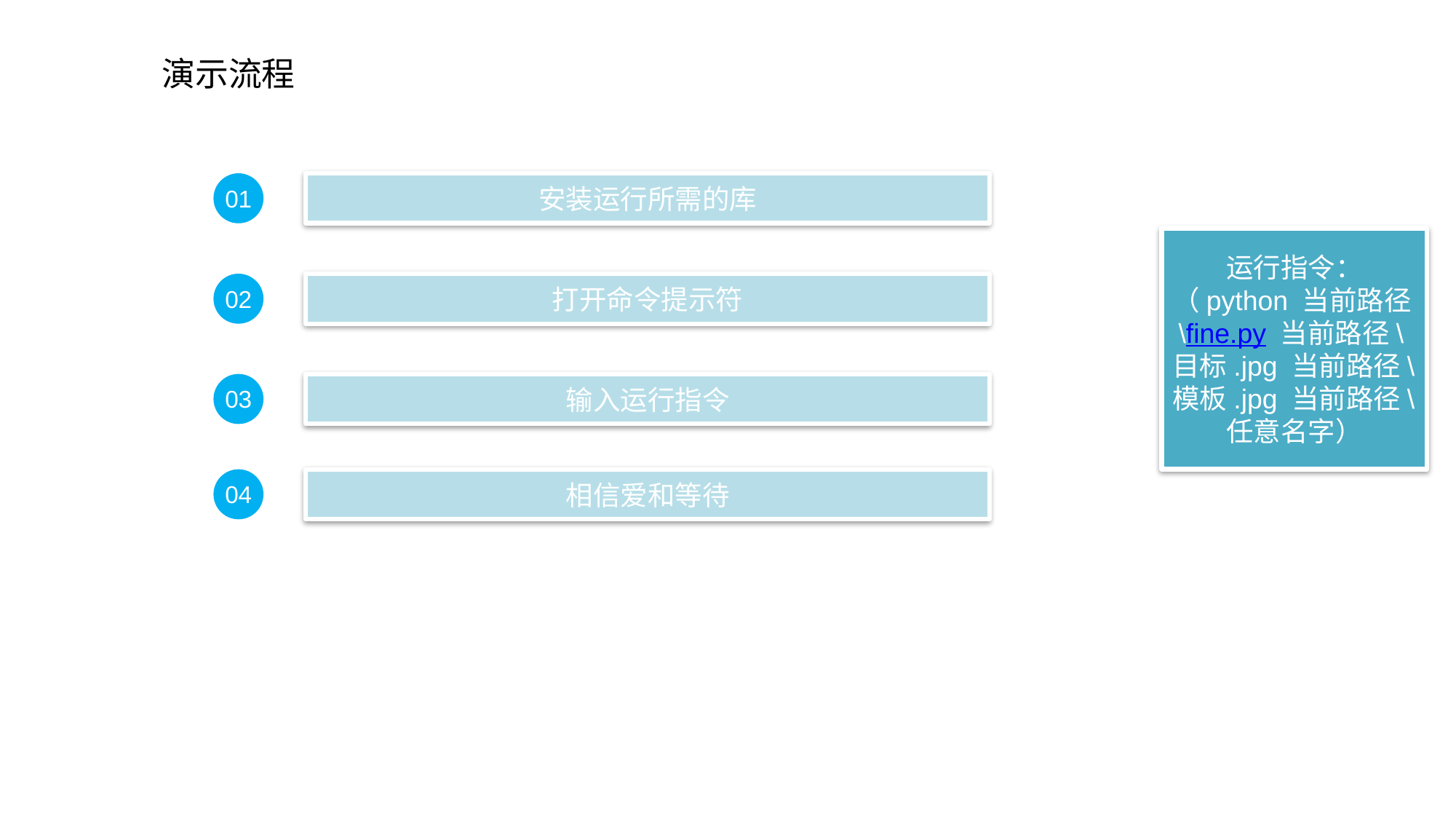

演示流程
安装运行所需的库

01
运行指令：
（python 当前路径\fine.py 当前路径\目标.jpg 当前路径\模板.jpg 当前路径\任意名字）

打开命令提示符
02

输入运行指令
03

相信爱和等待
04